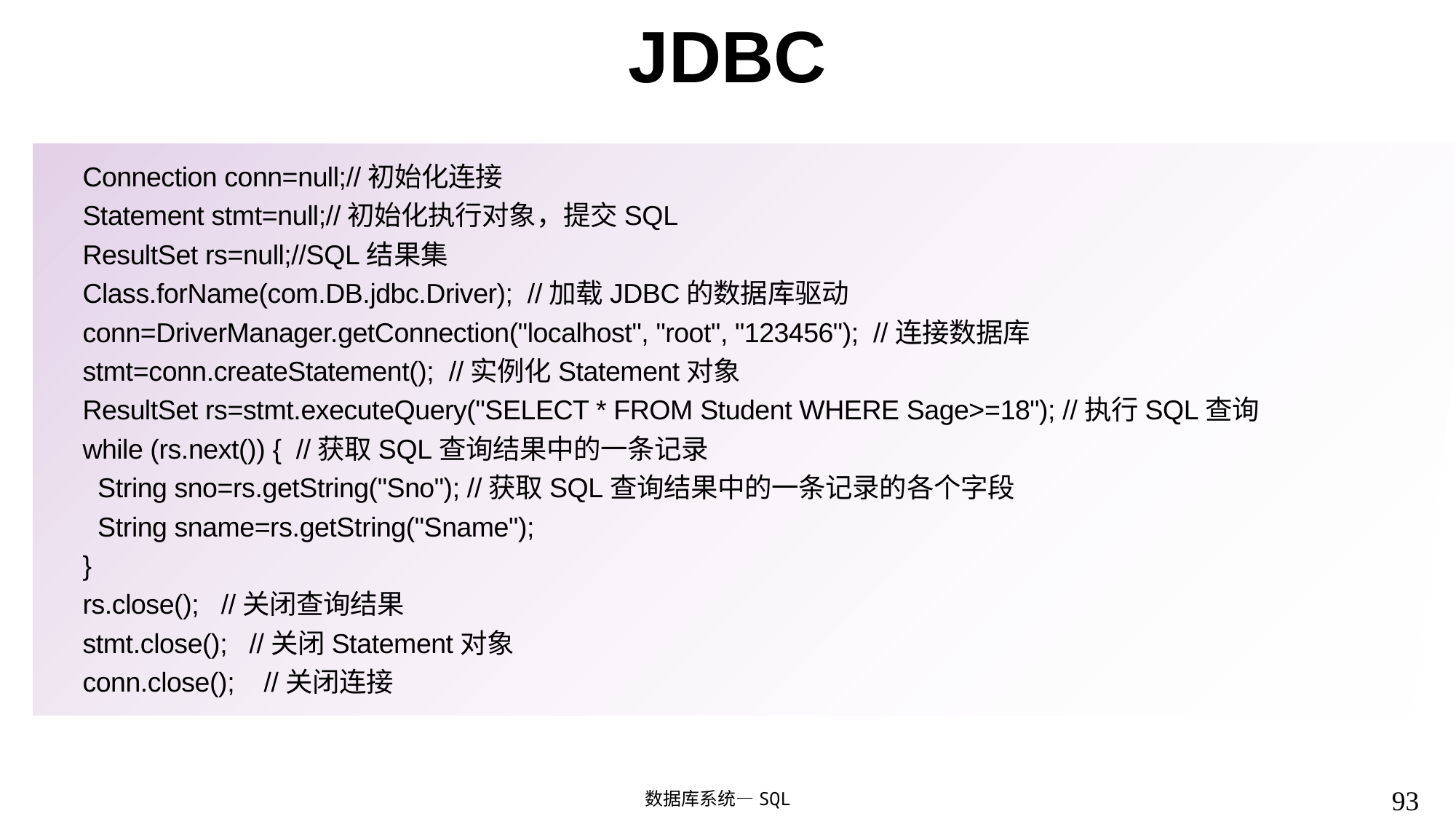

# JDBC

Connection conn=null;//初始化连接
Statement stmt=null;//初始化执行对象，提交SQL
ResultSet rs=null;//SQL结果集
Class.forName(com.DB.jdbc.Driver);  //加载JDBC的数据库驱动
conn=DriverManager.getConnection("localhost", "root", "123456");  //连接数据库
stmt=conn.createStatement();  //实例化Statement对象
ResultSet rs=stmt.executeQuery("SELECT * FROM Student WHERE Sage>=18"); //执行SQL查询
while (rs.next()) {  //获取SQL查询结果中的一条记录
  String sno=rs.getString("Sno"); //获取SQL查询结果中的一条记录的各个字段
  String sname=rs.getString("Sname");
}
rs.close();   //关闭查询结果
stmt.close();   //关闭Statement对象
conn.close();    //关闭连接
93
数据库系统—SQL